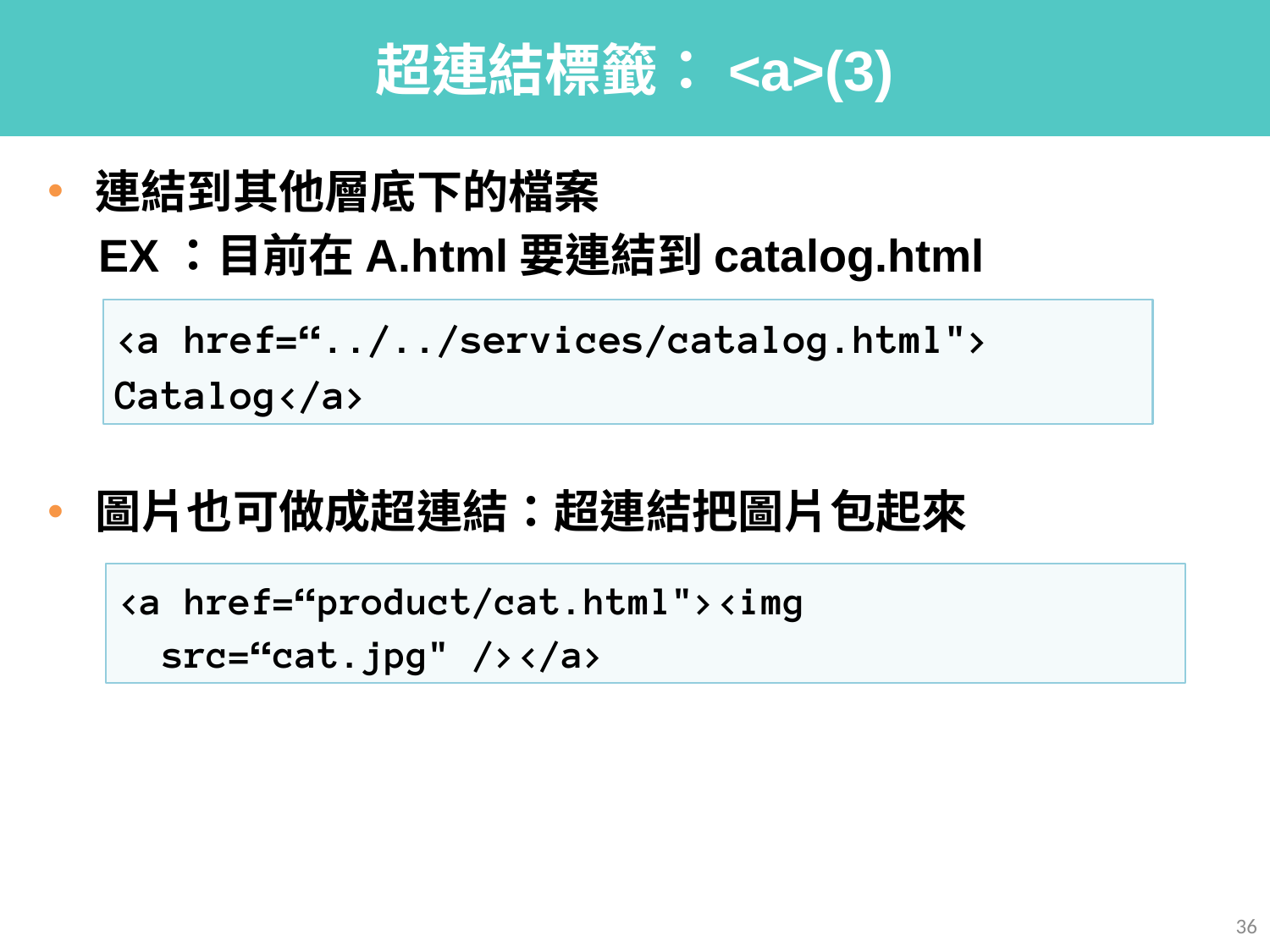

# 超連結標籤：<a>(3)
連結到其他層底下的檔案
    EX：目前在A.html要連結到catalog.html

圖片也可做成超連結：超連結把圖片包起來

<a href=“../../services/catalog.html">
Catalog</a>
<a href=“product/cat.html"><img
  src=“cat.jpg" /></a>
36